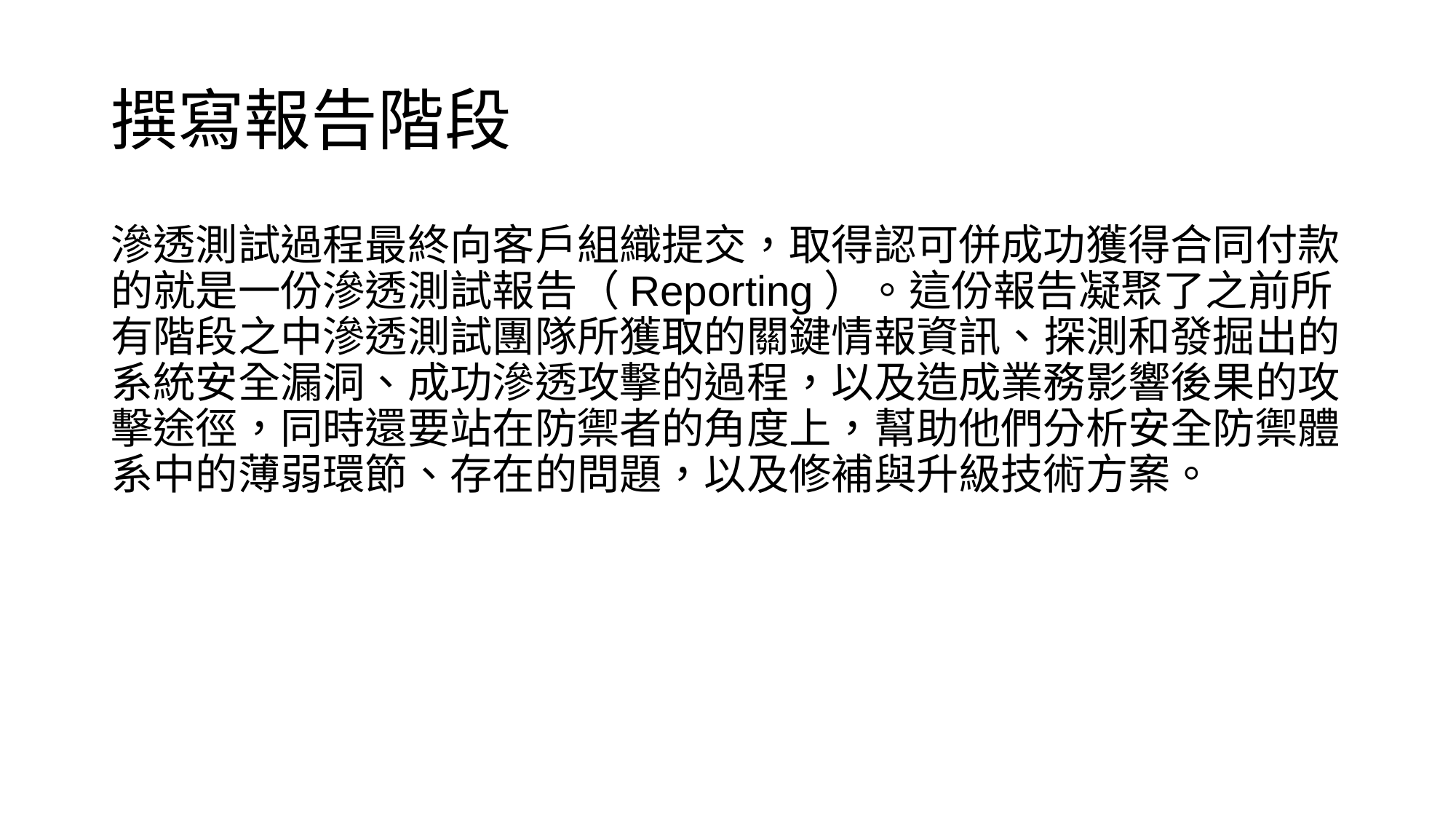

# 撰寫報告階段
滲透測試過程最終向客戶組織提交，取得認可併成功獲得合同付款的就是一份滲透測試報告（Reporting）。這份報告凝聚了之前所有階段之中滲透測試團隊所獲取的關鍵情報資訊、探測和發掘出的系統安全漏洞、成功滲透攻擊的過程，以及造成業務影響後果的攻擊途徑，同時還要站在防禦者的角度上，幫助他們分析安全防禦體系中的薄弱環節、存在的問題，以及修補與升級技術方案。